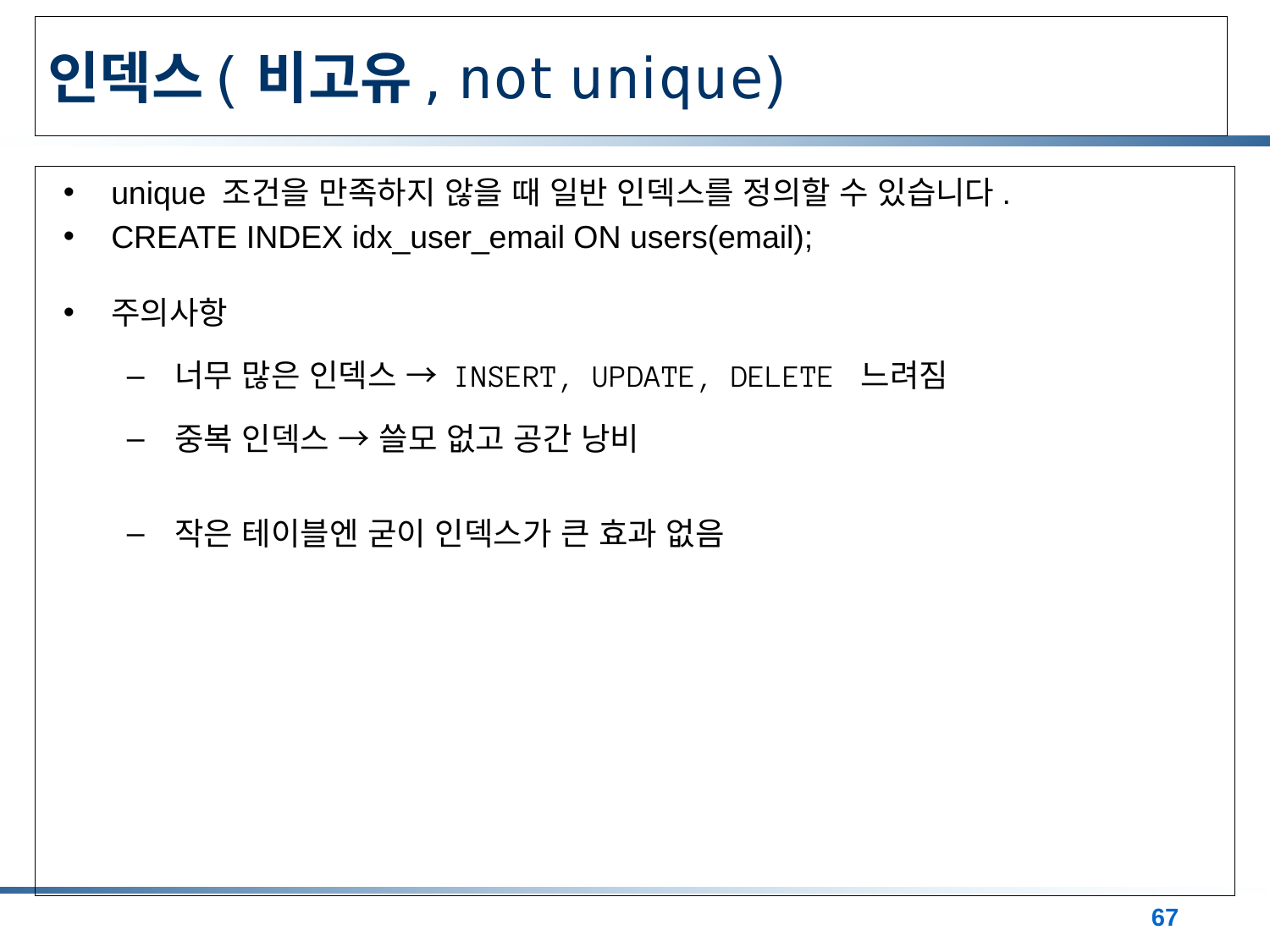

# 인덱스(비고유, not unique)
unique 조건을 만족하지 않을 때 일반 인덱스를 정의할 수 있습니다.
CREATE INDEX idx_user_email ON users(email);

주의사항

너무 많은 인덱스 → INSERT, UPDATE, DELETE 느려짐

중복 인덱스 → 쓸모 없고 공간 낭비

작은 테이블엔 굳이 인덱스가 큰 효과 없음